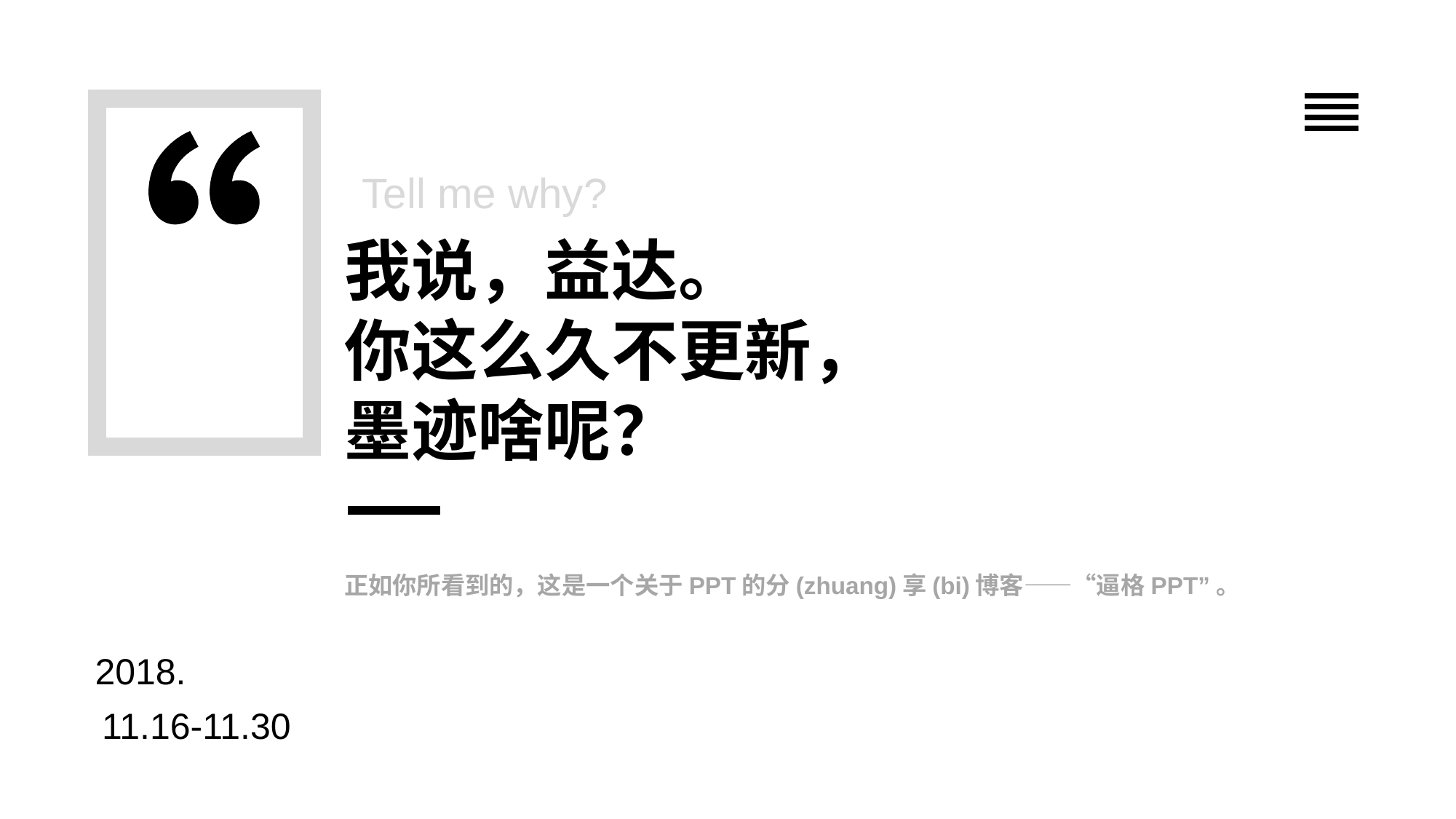

Tell me why?
我说，益达。
你这么久不更新，
墨迹啥呢？
正如你所看到的，这是一个关于PPT的分(zhuang)享(bi)博客——“逼格PPT”。

2018.
11.16-11.30